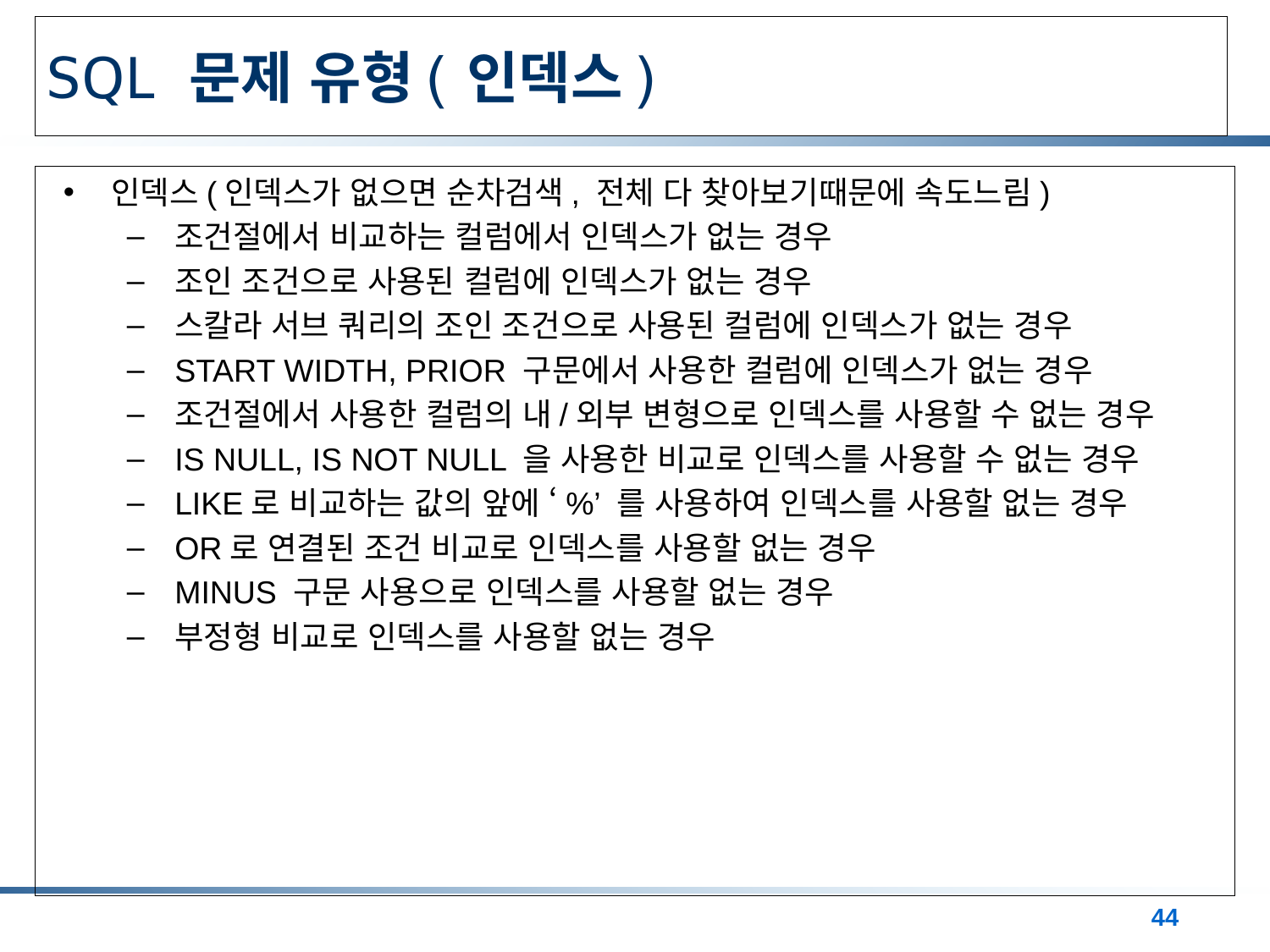

# SQL 문제 유형(인덱스)
인덱스(인덱스가 없으면 순차검색, 전체 다 찾아보기때문에 속도느림)
조건절에서 비교하는 컬럼에서 인덱스가 없는 경우
조인 조건으로 사용된 컬럼에 인덱스가 없는 경우
스칼라 서브 쿼리의 조인 조건으로 사용된 컬럼에 인덱스가 없는 경우
START WIDTH, PRIOR 구문에서 사용한 컬럼에 인덱스가 없는 경우
조건절에서 사용한 컬럼의 내/외부 변형으로 인덱스를 사용할 수 없는 경우
IS NULL, IS NOT NULL 을 사용한 비교로 인덱스를 사용할 수 없는 경우
LIKE로 비교하는 값의 앞에 ‘%’ 를 사용하여 인덱스를 사용할 없는 경우
OR로 연결된 조건 비교로 인덱스를 사용할 없는 경우
MINUS 구문 사용으로 인덱스를 사용할 없는 경우
부정형 비교로 인덱스를 사용할 없는 경우